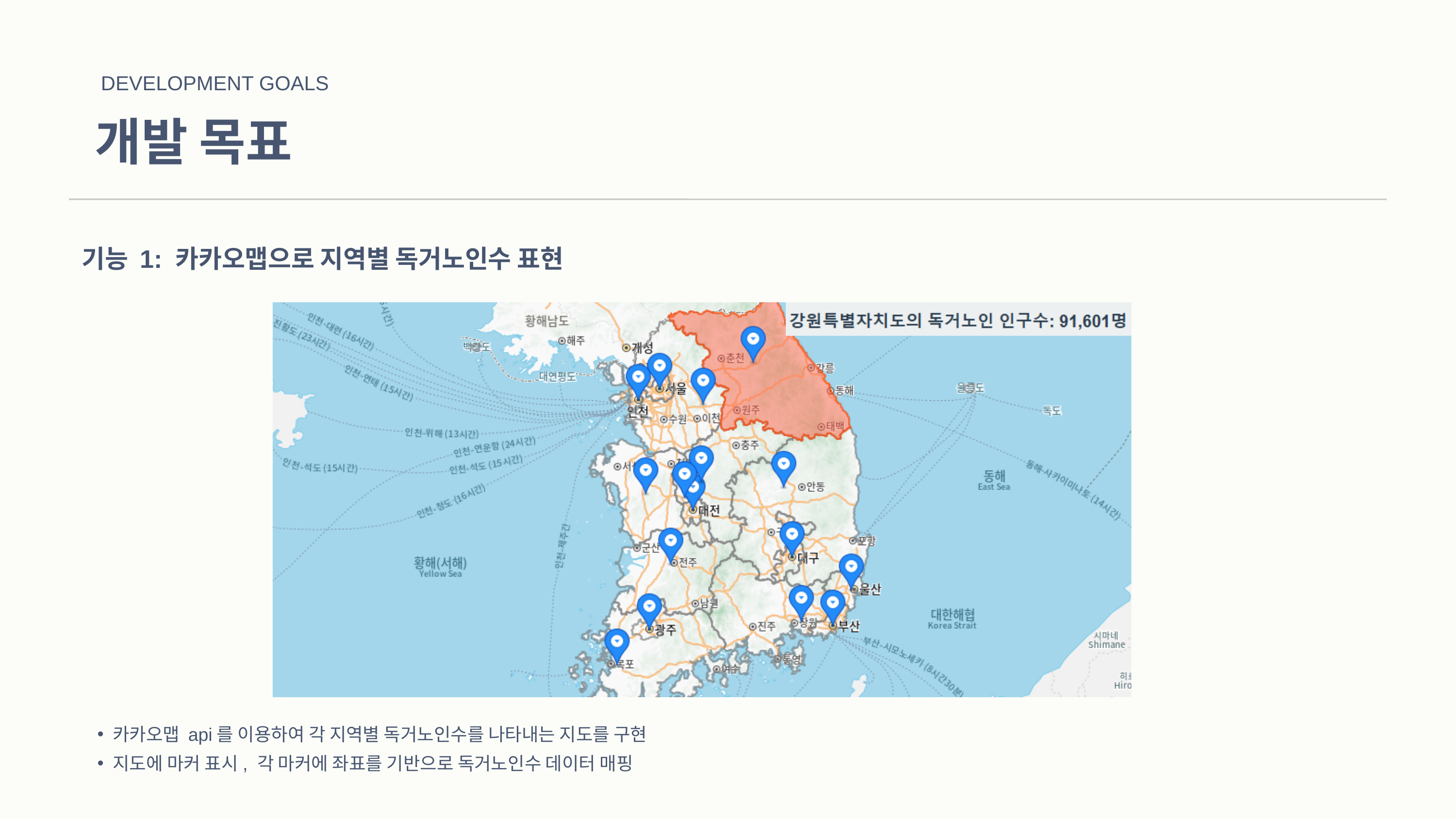

DEVELOPMENT GOALS
개발 목표

기능 1: 카카오맵으로 지역별 독거노인수 표현

카카오맵 api를 이용하여 각 지역별 독거노인수를 나타내는 지도를 구현
지도에 마커 표시, 각 마커에 좌표를 기반으로 독거노인수 데이터 매핑